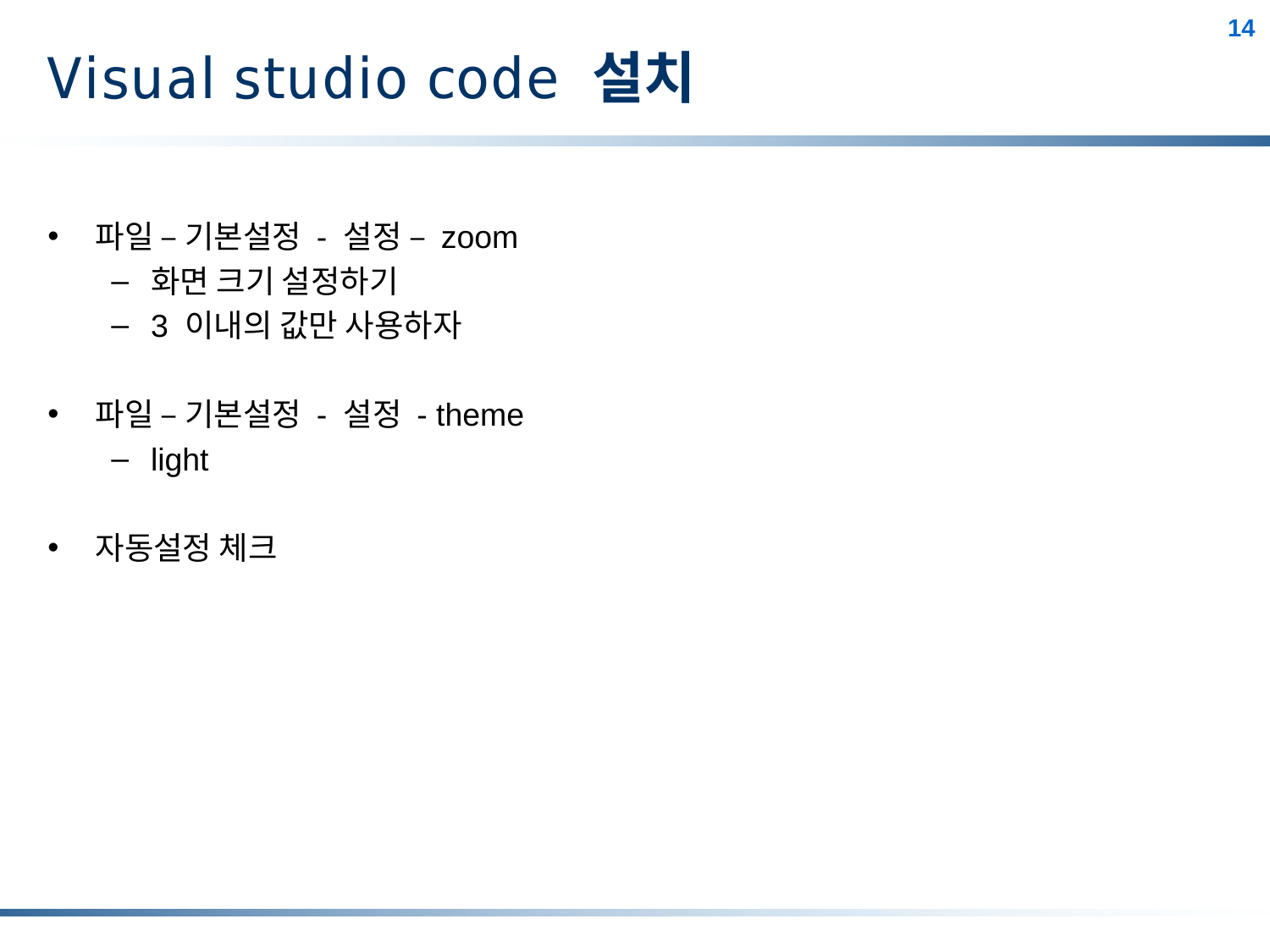

# Visual studio code 설치

파일 – 기본설정 - 설정 – zoom
화면 크기 설정하기
3 이내의 값만 사용하자

파일 – 기본설정 - 설정 - theme
light

자동설정 체크